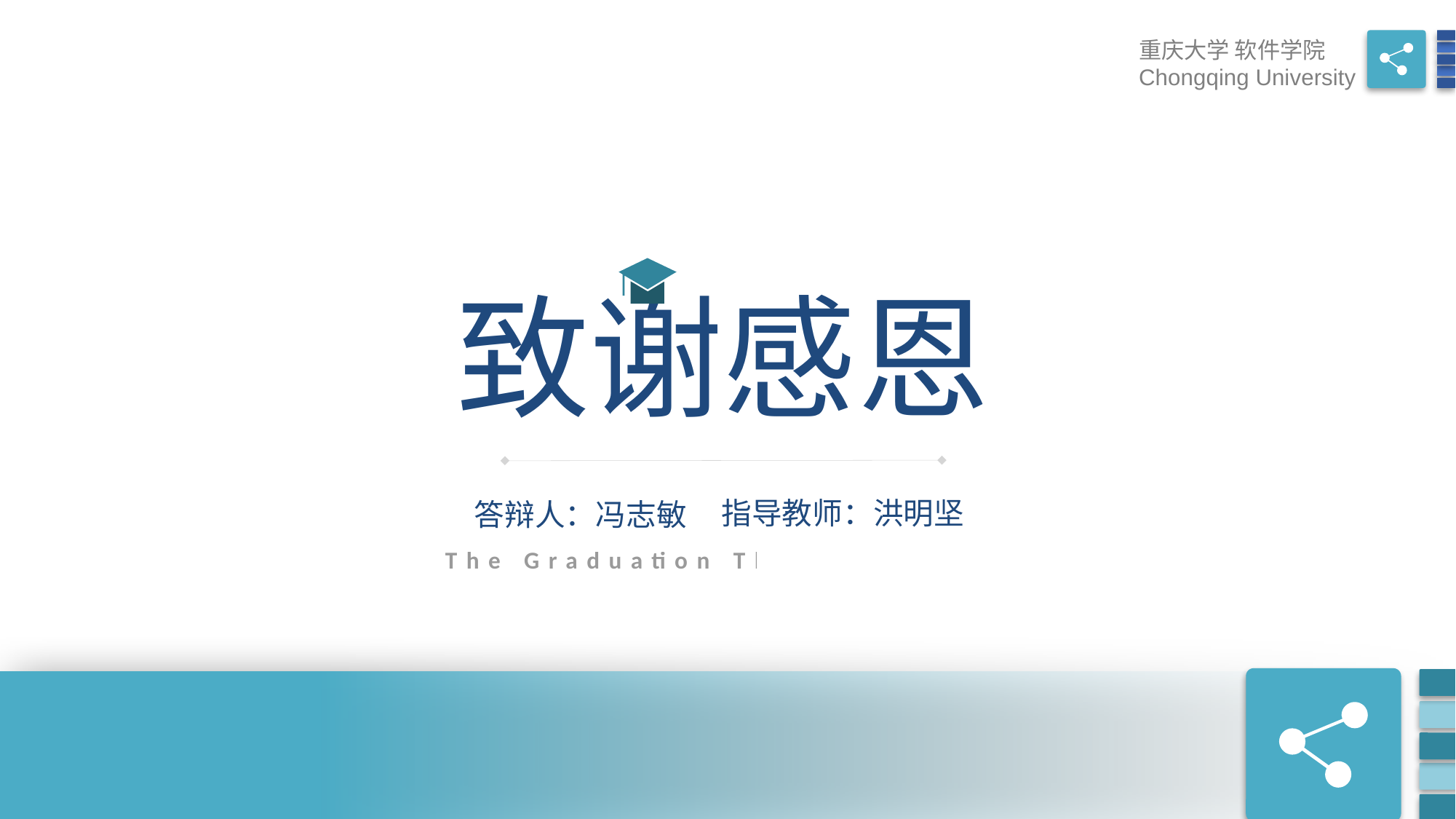

重庆大学 软件学院
Chongqing University

致谢感恩
指导教师：洪明坚
答辩人：冯志敏
The Graduation Thesis Defense